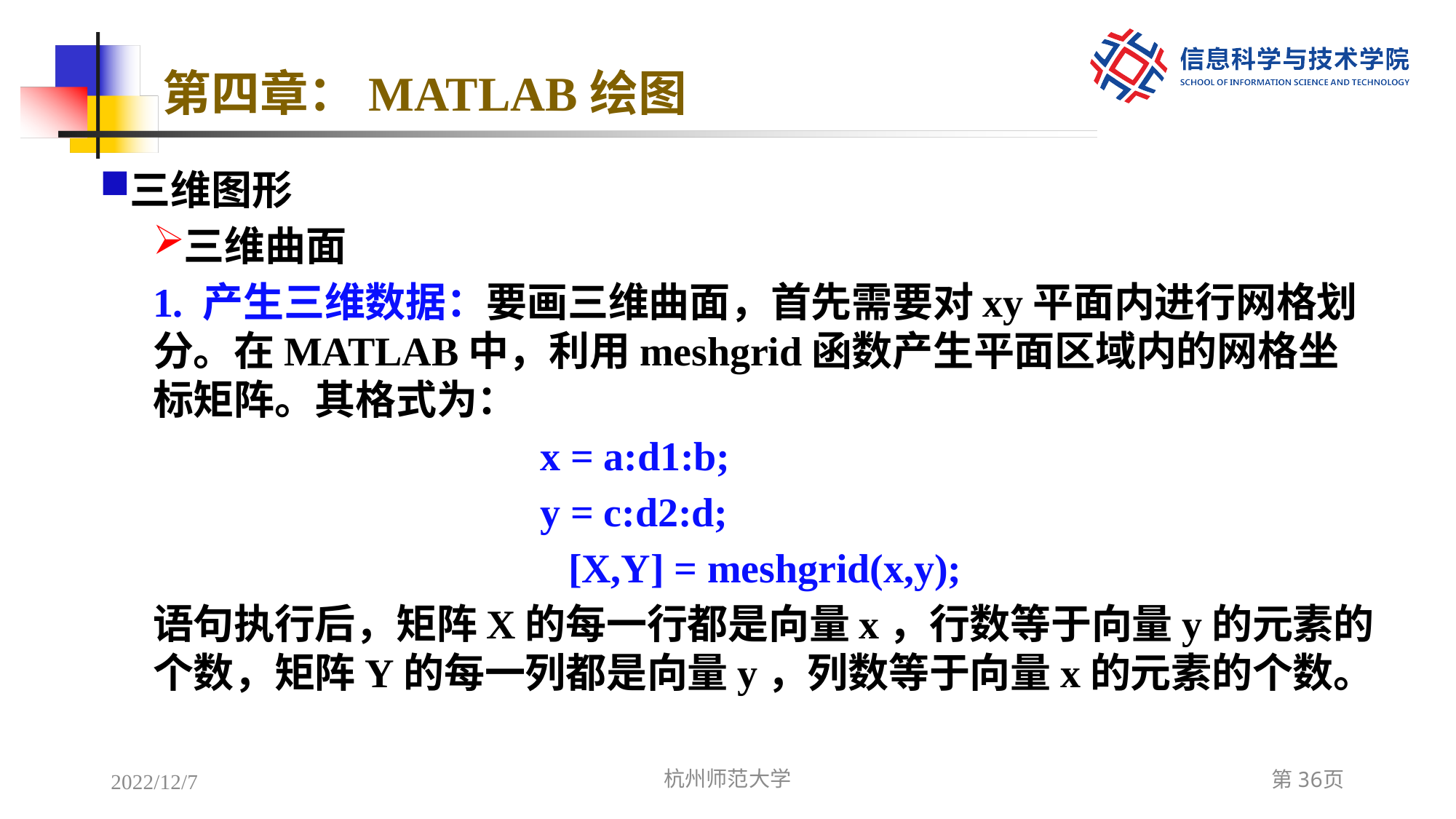

# 第四章：MATLAB绘图
三维图形
三维曲面
1. 产生三维数据：要画三维曲面，首先需要对xy平面内进行网格划分。在MATLAB中，利用meshgrid函数产生平面区域内的网格坐标矩阵。其格式为：
                                      x = a:d1:b;
                                      y = c:d2:d;
[X,Y] = meshgrid(x,y);
语句执行后，矩阵X的每一行都是向量x，行数等于向量y的元素的个数，矩阵Y的每一列都是向量y，列数等于向量x的元素的个数。

2022/12/7
杭州师范大学
第36页